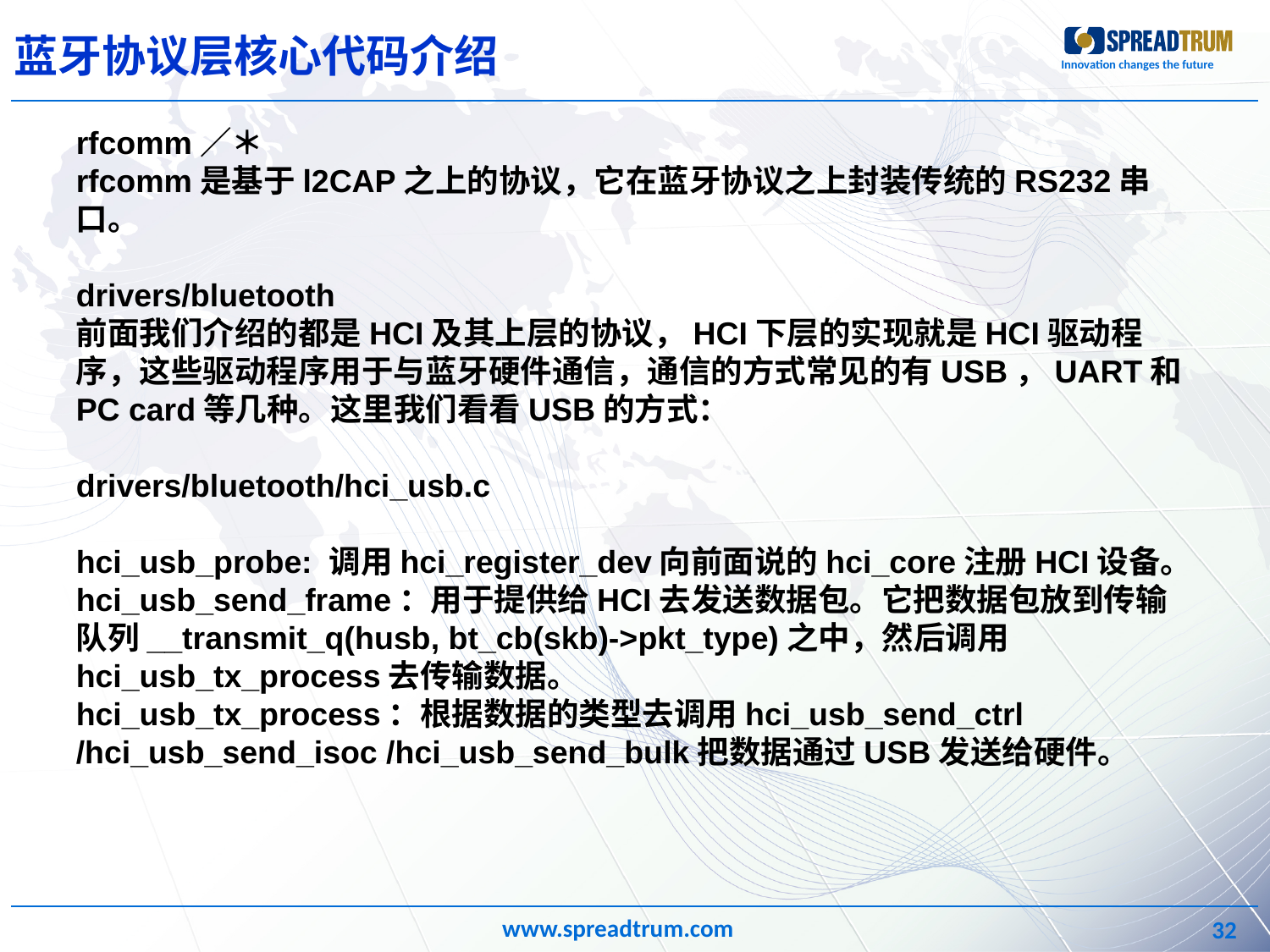

蓝牙协议层核心代码介绍
rfcomm／＊
rfcomm是基于l2CAP之上的协议，它在蓝牙协议之上封装传统的RS232串口。
drivers/bluetooth
前面我们介绍的都是HCI及其上层的协议，HCI下层的实现就是HCI驱动程序，这些驱动程序用于与蓝牙硬件通信，通信的方式常见的有USB，UART和PC card等几种。这里我们看看USB的方式：
drivers/bluetooth/hci_usb.c
hci_usb_probe: 调用hci_register_dev向前面说的hci_core注册HCI设备。
hci_usb_send_frame：用于提供给HCI去发送数据包。它把数据包放到传输队列__transmit_q(husb, bt_cb(skb)->pkt_type)之中，然后调用hci_usb_tx_process去传输数据。
hci_usb_tx_process：根据数据的类型去调用hci_usb_send_ctrl /hci_usb_send_isoc /hci_usb_send_bulk把数据通过USB发送给硬件。